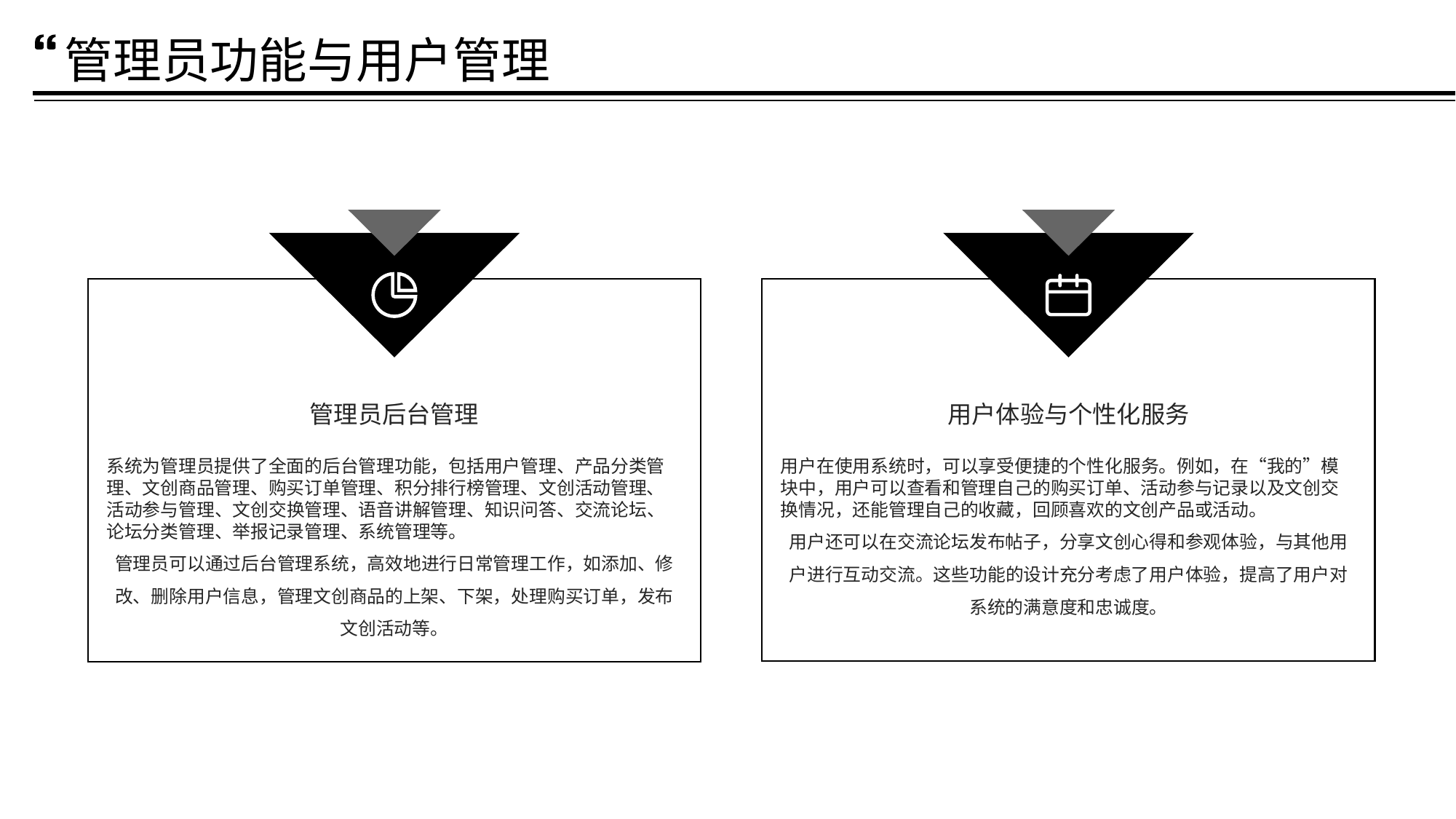

管理员功能与用户管理

管理员后台管理
用户体验与个性化服务
用户在使用系统时，可以享受便捷的个性化服务。例如，在“我的”模块中，用户可以查看和管理自己的购买订单、活动参与记录以及文创交换情况，还能管理自己的收藏，回顾喜欢的文创产品或活动。
用户还可以在交流论坛发布帖子，分享文创心得和参观体验，与其他用户进行互动交流。这些功能的设计充分考虑了用户体验，提高了用户对系统的满意度和忠诚度。
系统为管理员提供了全面的后台管理功能，包括用户管理、产品分类管理、文创商品管理、购买订单管理、积分排行榜管理、文创活动管理、活动参与管理、文创交换管理、语音讲解管理、知识问答、交流论坛、论坛分类管理、举报记录管理、系统管理等。
管理员可以通过后台管理系统，高效地进行日常管理工作，如添加、修改、删除用户信息，管理文创商品的上架、下架，处理购买订单，发布文创活动等。